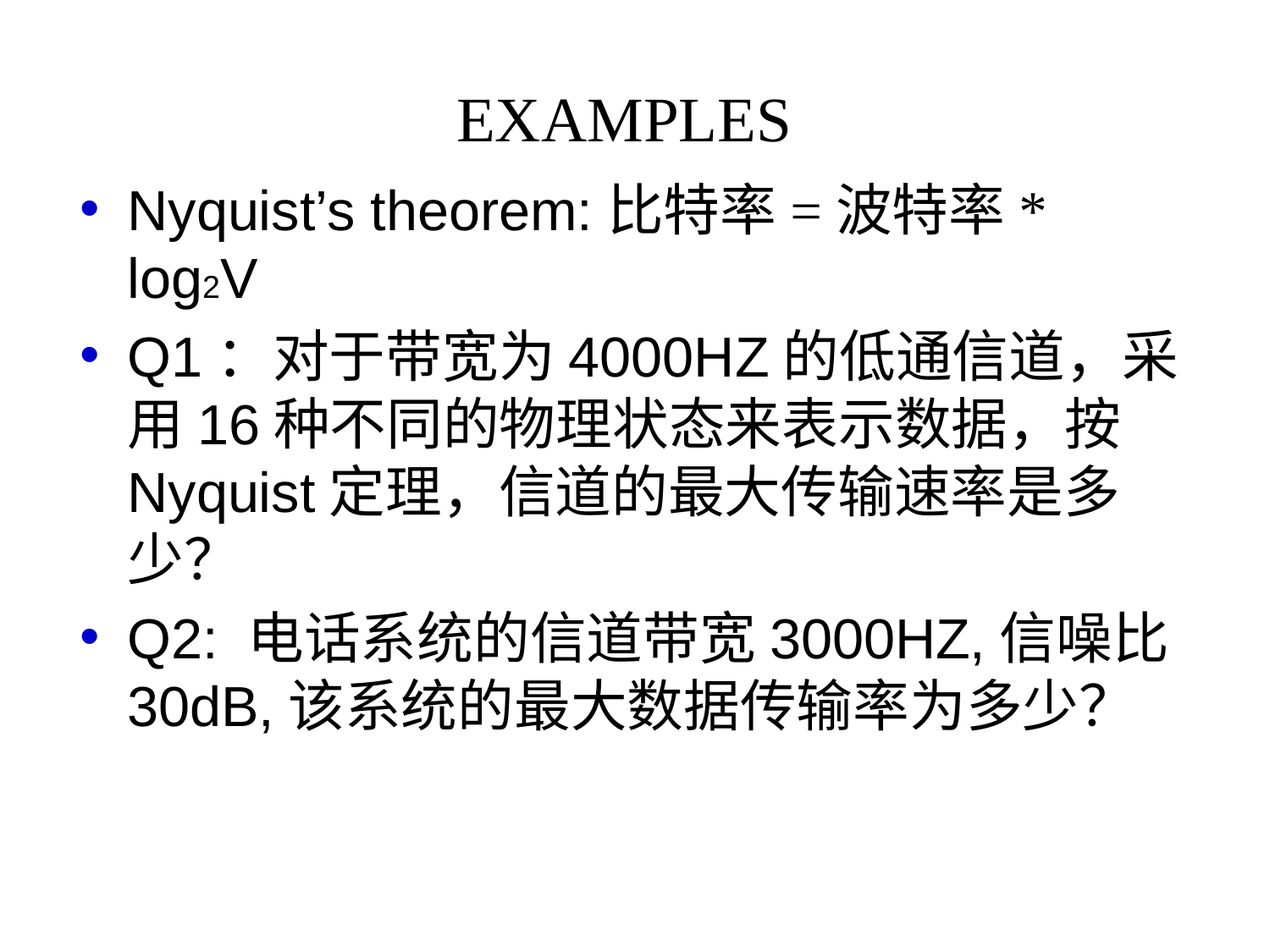

# EXAMPLES
Nyquist’s theorem:比特率=波特率* log2V
Q1：对于带宽为4000HZ的低通信道，采用16种不同的物理状态来表示数据，按Nyquist定理，信道的最大传输速率是多少？
Q2: 电话系统的信道带宽3000HZ,信噪比30dB,该系统的最大数据传输率为多少？